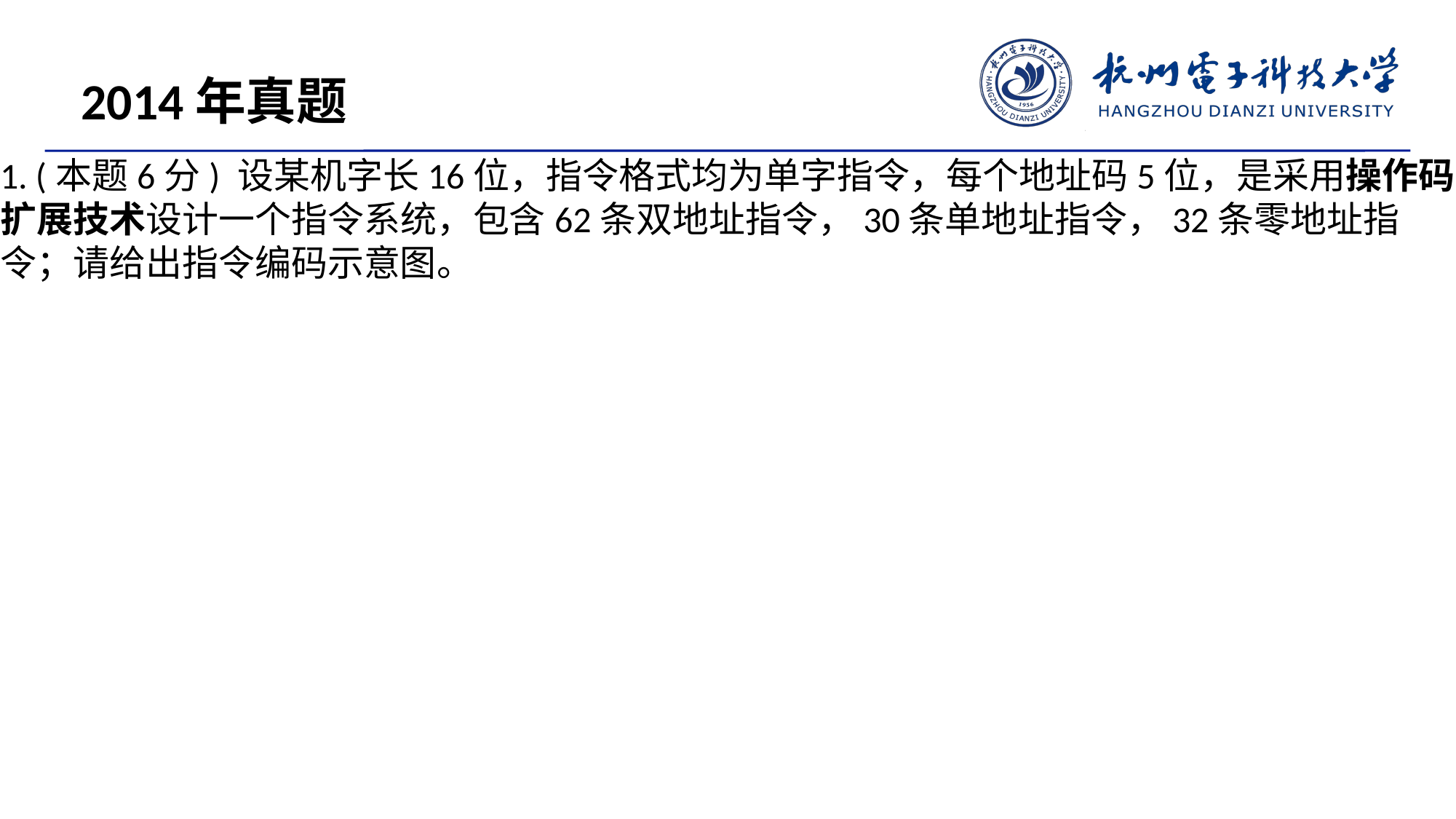

2014年真题
1. (本题6分) 设某机字长16位，指令格式均为单字指令，每个地址码5位，是采用操作码扩展技术设计一个指令系统，包含62条双地址指令，30条单地址指令，32条零地址指令；请给出指令编码示意图。